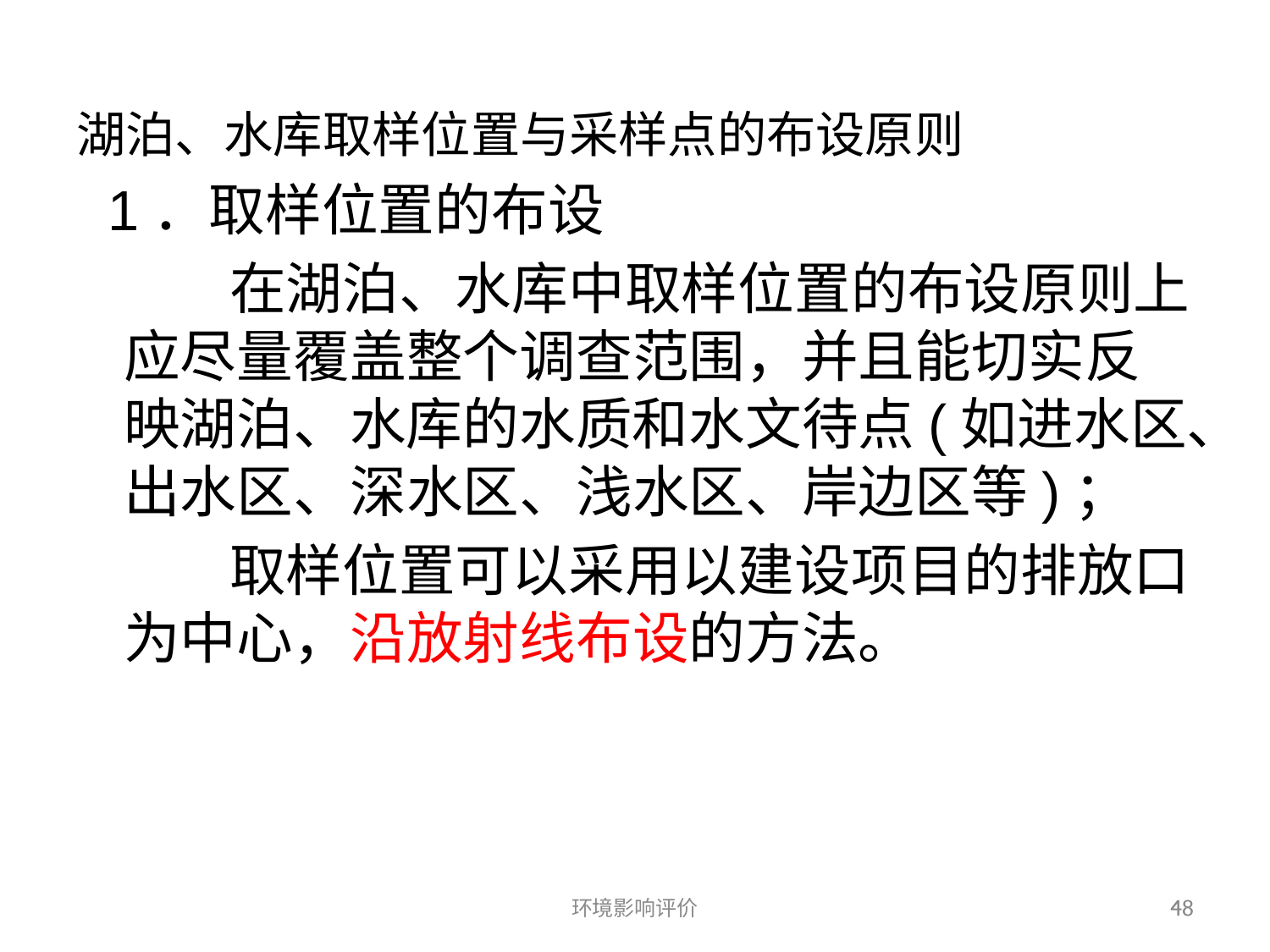

#
湖泊、水库取样位置与采样点的布设原则
  1．取样位置的布设
           在湖泊、水库中取样位置的布设原则上应尽量覆盖整个调查范围，并且能切实反映湖泊、水库的水质和水文待点(如进水区、出水区、深水区、浅水区、岸边区等)；
           取样位置可以采用以建设项目的排放口为中心，沿放射线布设的方法。

环境影响评价
48